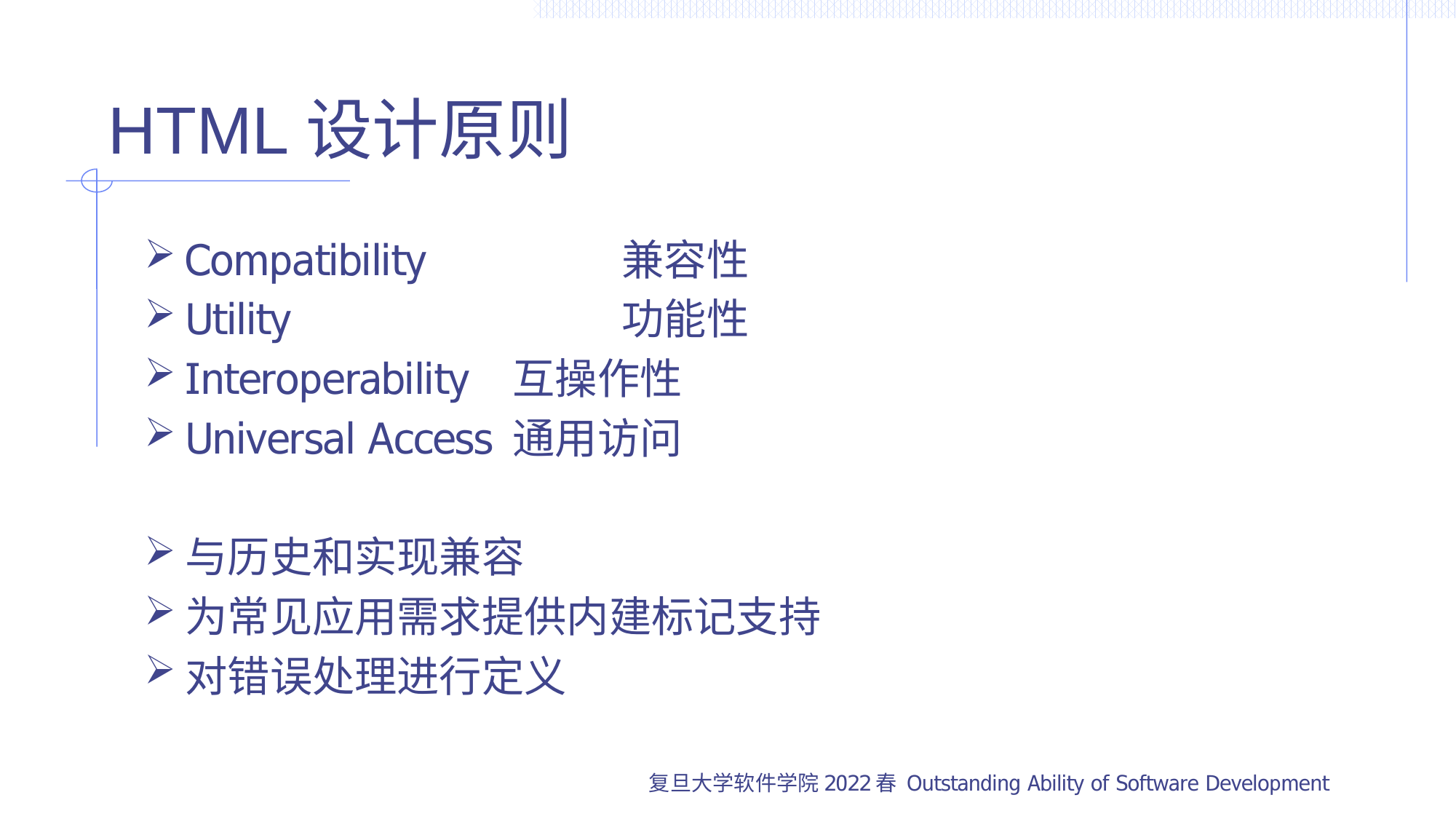

# HTML设计原则
Compatibility 		兼容性
Utility 			功能性
Interoperability 	互操作性
Universal Access 	通用访问

与历史和实现兼容
为常见应用需求提供内建标记支持
对错误处理进行定义